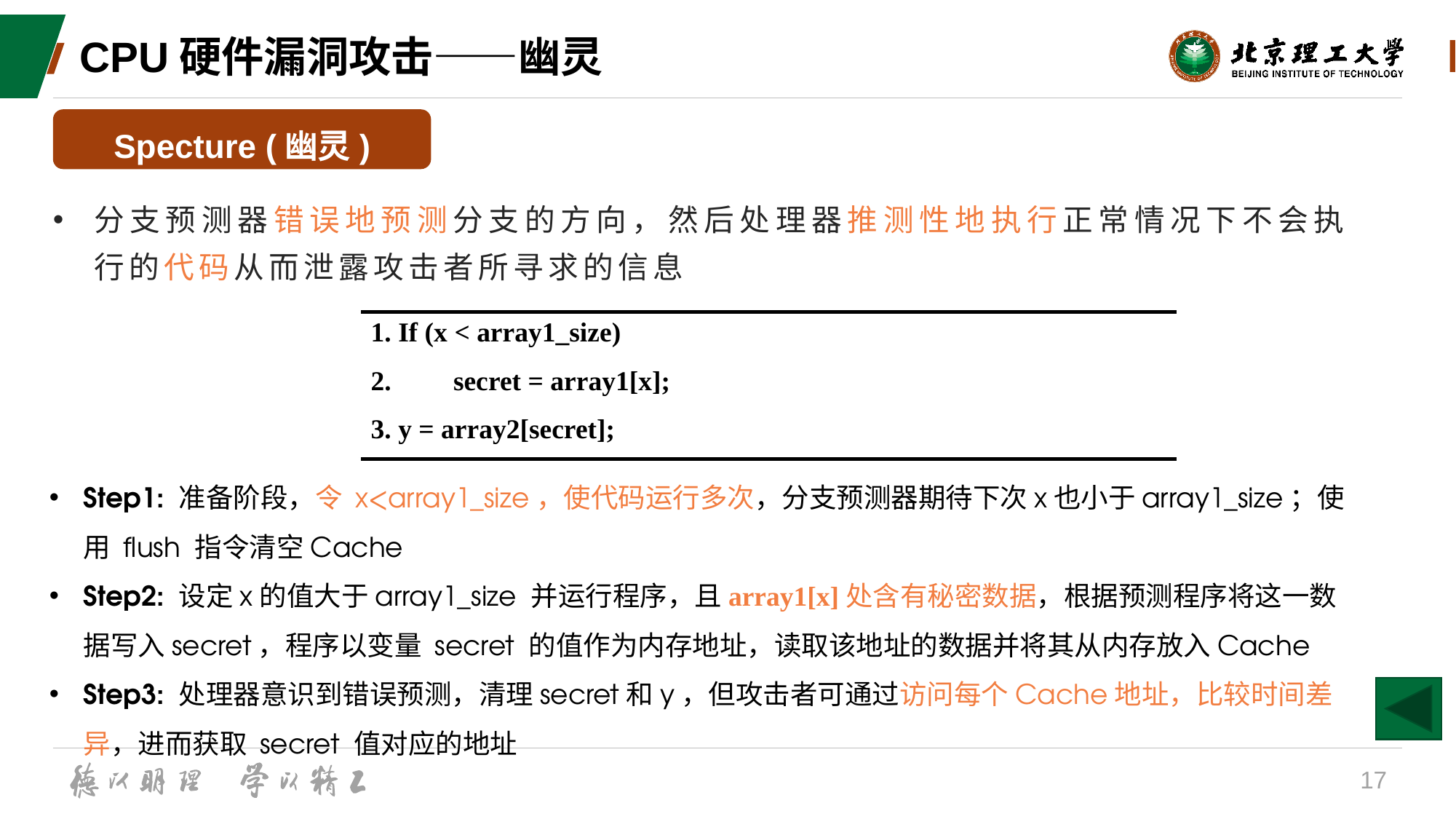

# CPU硬件漏洞攻击——幽灵
Specture (幽灵)
分支预测器错误地预测分支的方向，然后处理器推测性地执行正常情况下不会执行的代码从而泄露攻击者所寻求的信息
| 1. If (x < array1\_size) 2. secret = array1[x]; 3. y = array2[secret]; |
| --- |
Step1: 准备阶段，令 x<array1_size，使代码运行多次，分支预测器期待下次x也小于array1_size；使用 flush 指令清空Cache
Step2: 设定x的值大于array1_size 并运行程序，且array1[x]处含有秘密数据，根据预测程序将这一数据写入secret，程序以变量 secret 的值作为内存地址，读取该地址的数据并将其从内存放入Cache
Step3: 处理器意识到错误预测，清理secret和y，但攻击者可通过访问每个Cache地址，比较时间差异，进而获取 secret 值对应的地址